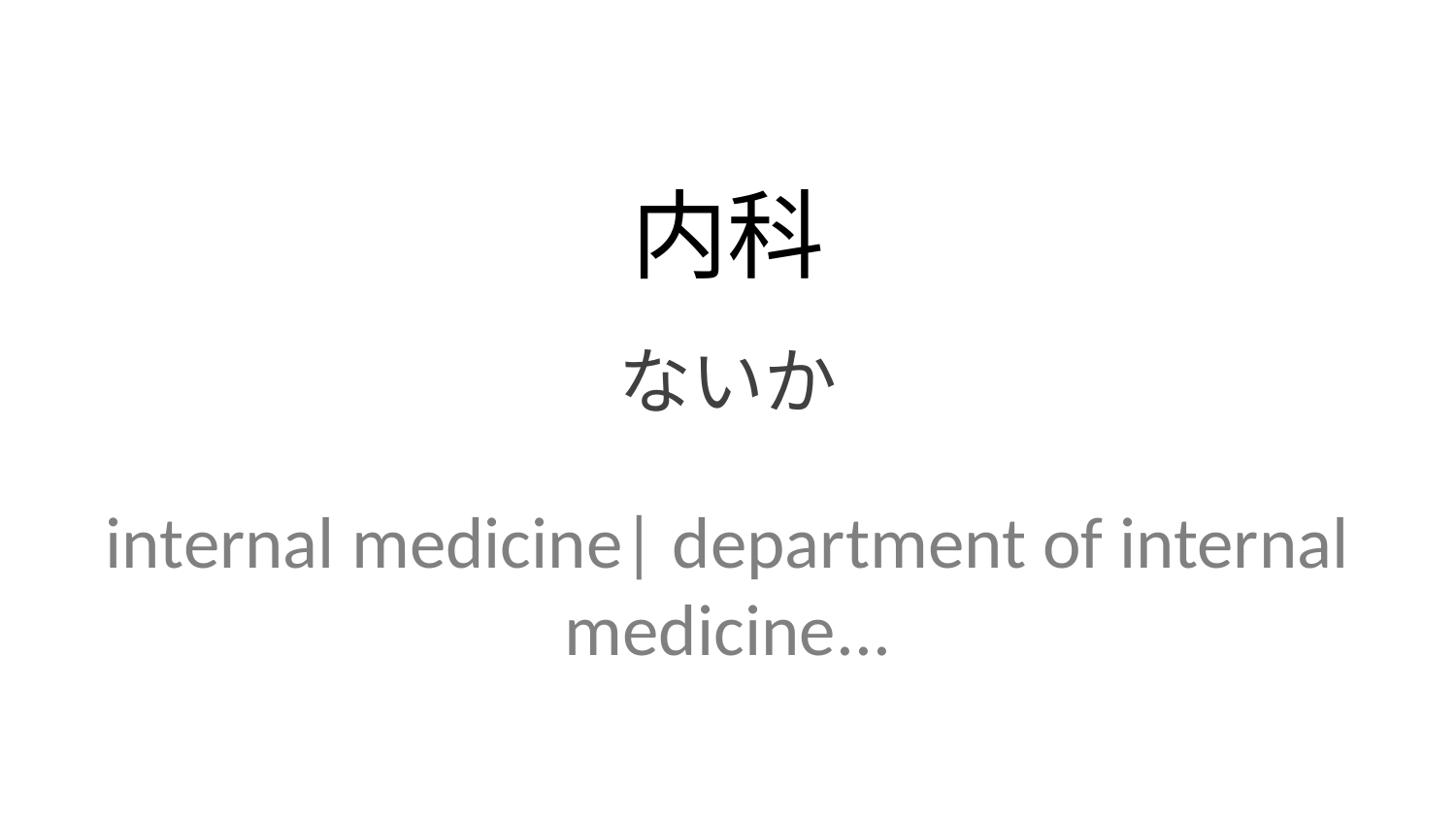

内科

ないか
internal medicine| department of internal medicine...